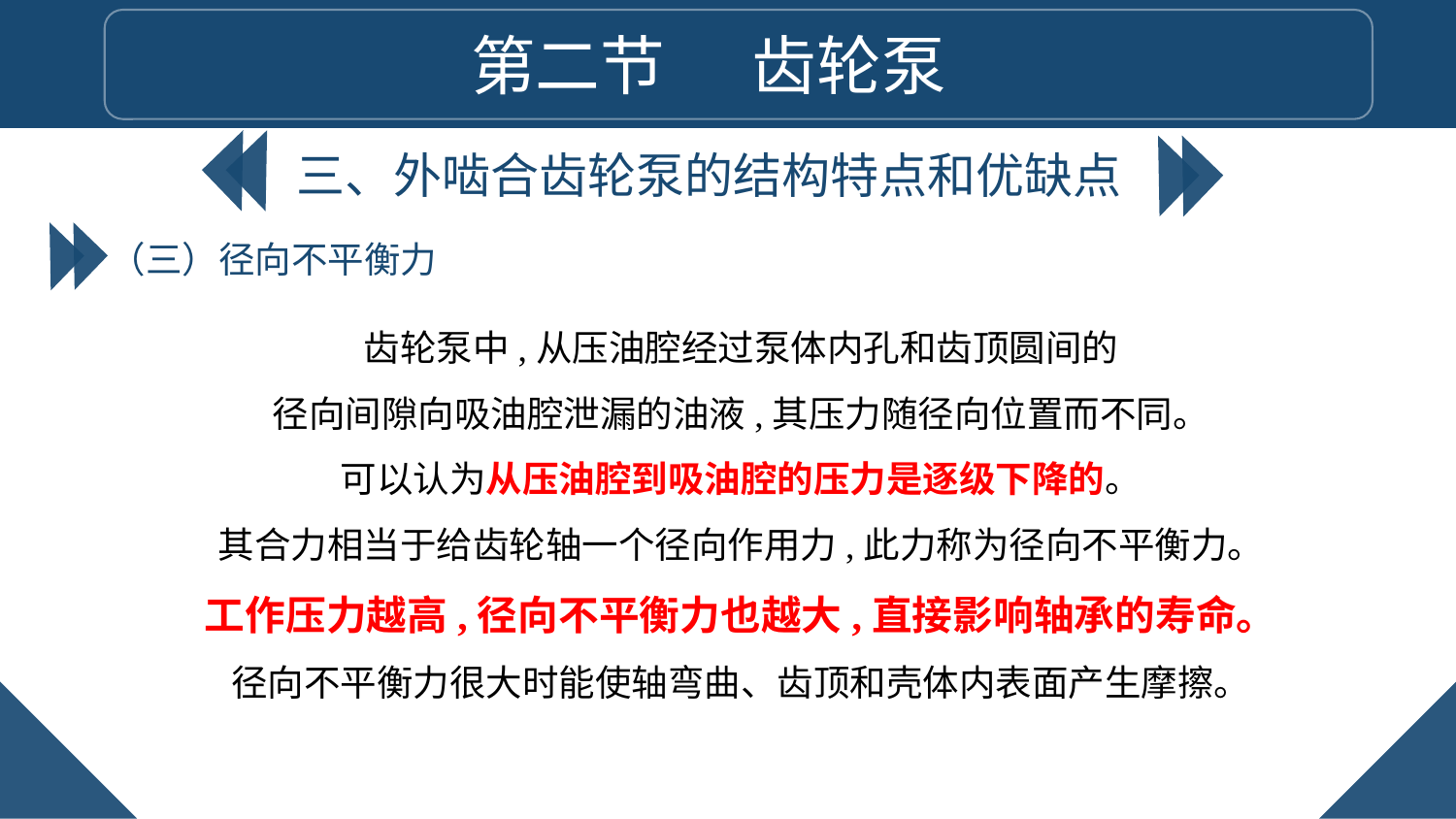

第二节      齿轮泵
三、外啮合齿轮泵的结构特点和优缺点

（三）径向不平衡力

齿轮泵中,从压油腔经过泵体内孔和齿顶圆间的
径向间隙向吸油腔泄漏的油液,其压力随径向位置而不同。
可以认为从压油腔到吸油腔的压力是逐级下降的。
其合力相当于给齿轮轴一个径向作用力,此力称为径向不平衡力。
工作压力越高,径向不平衡力也越大,直接影响轴承的寿命。
径向不平衡力很大时能使轴弯曲、齿顶和壳体内表面产生摩擦。